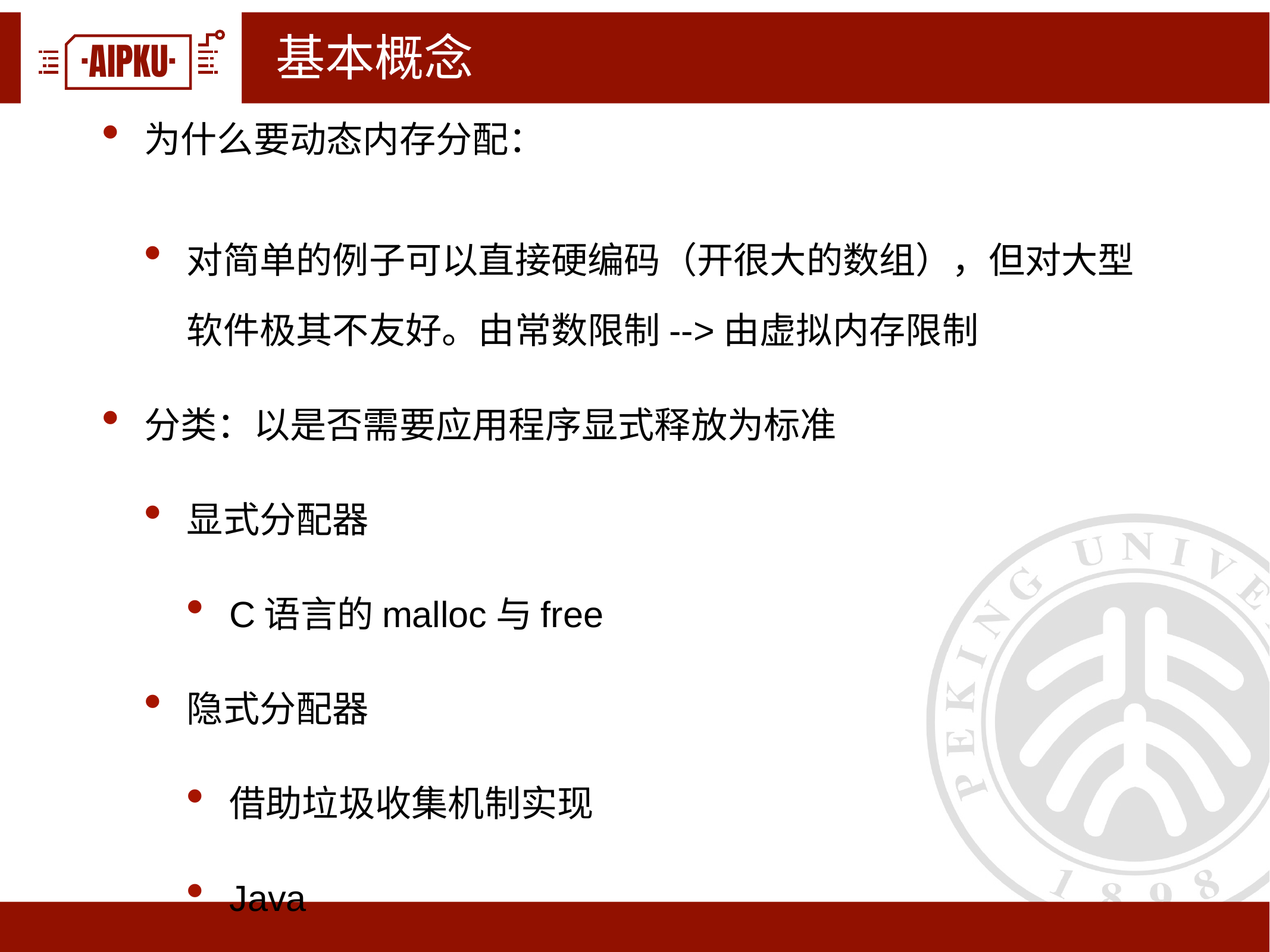

# 基本概念
为什么要动态内存分配：
对简单的例子可以直接硬编码（开很大的数组），但对大型软件极其不友好。由常数限制-->由虚拟内存限制
分类：以是否需要应用程序显式释放为标准
显式分配器
C语言的malloc与free
隐式分配器
借助垃圾收集机制实现
Java